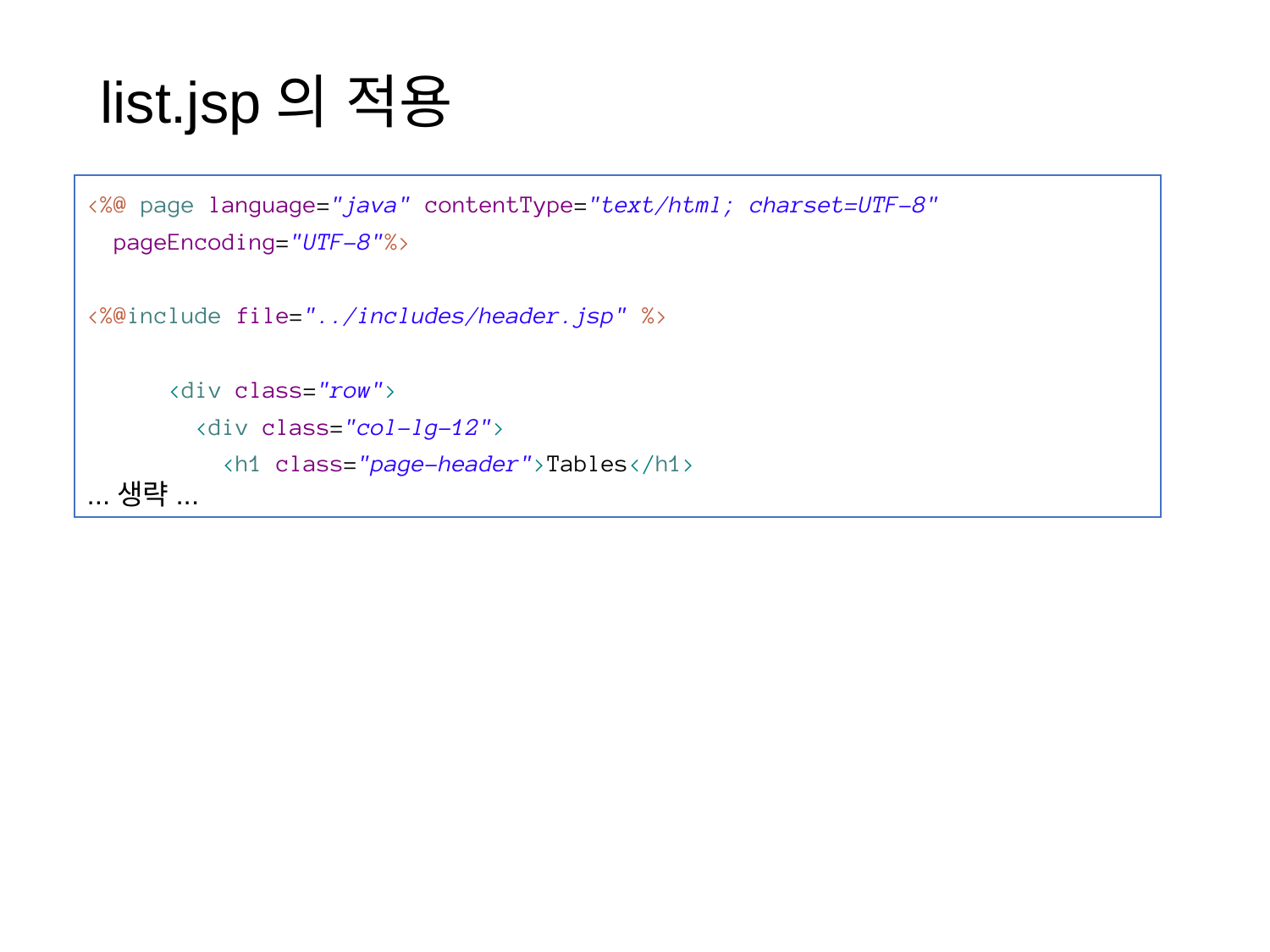

# list.jsp의 적용
<%@ page language="java" contentType="text/html; charset=UTF-8"
  pageEncoding="UTF-8"%>

<%@include file="../includes/header.jsp" %>

      <div class="row">
        <div class="col-lg-12">
          <h1 class="page-header">Tables</h1>
...생략...